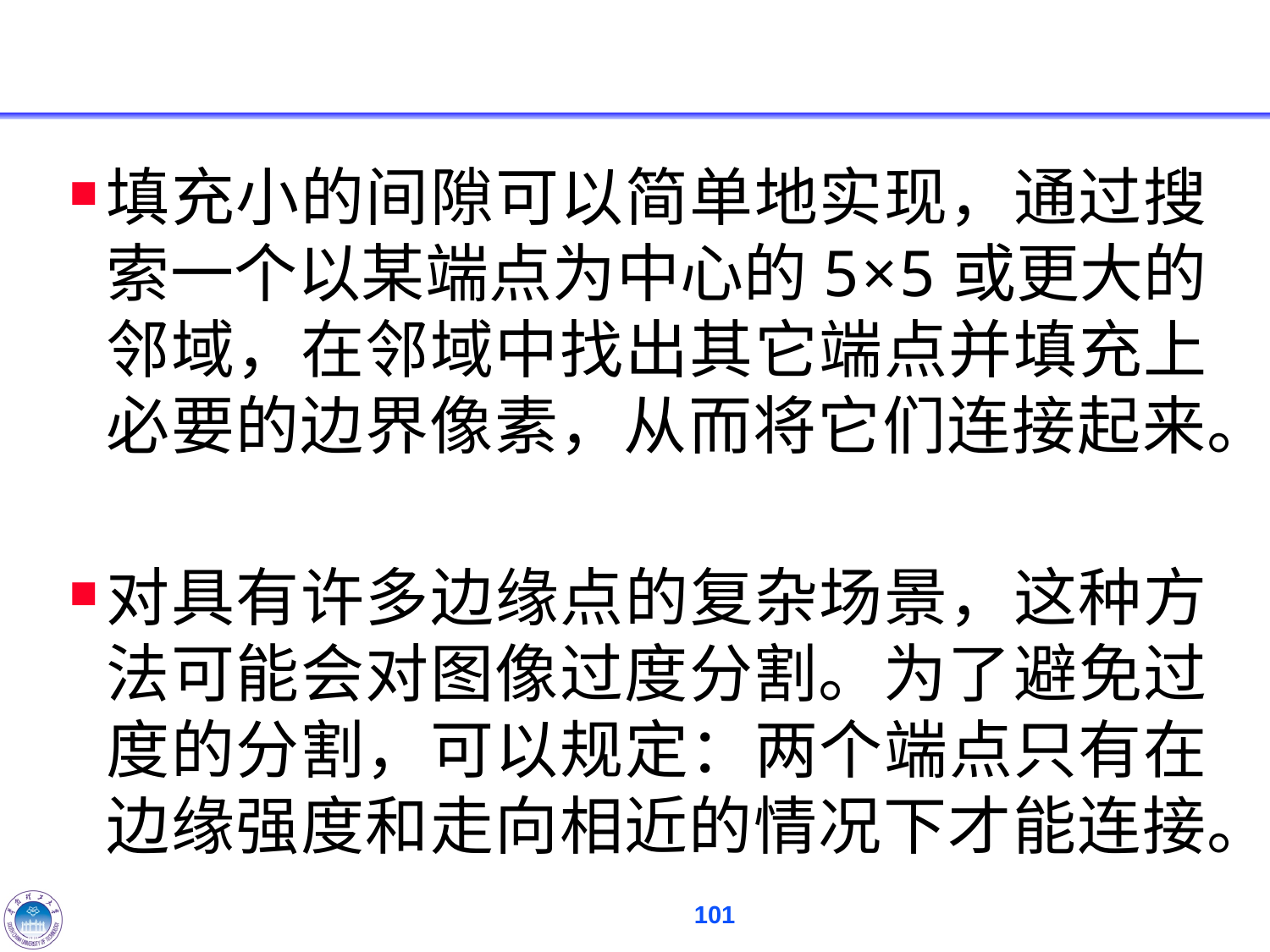

#
填充小的间隙可以简单地实现，通过搜索一个以某端点为中心的5×5或更大的邻域，在邻域中找出其它端点并填充上必要的边界像素，从而将它们连接起来。
对具有许多边缘点的复杂场景，这种方法可能会对图像过度分割。为了避免过度的分割，可以规定：两个端点只有在边缘强度和走向相近的情况下才能连接。